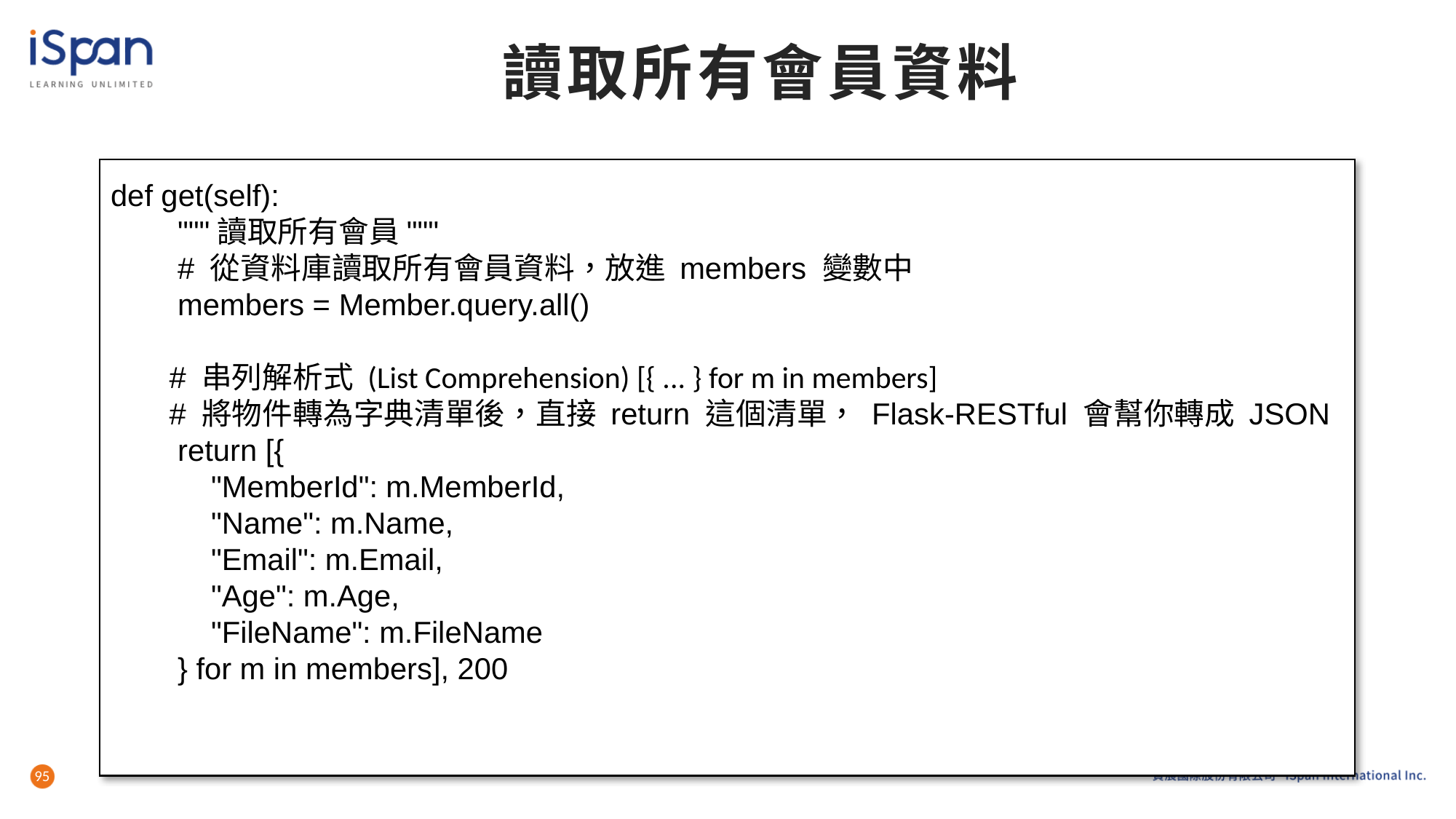

# 讀取所有會員資料
def get(self):
        """讀取所有會員"""
        # 從資料庫讀取所有會員資料，放進 members 變數中
        members = Member.query.all()

       # 串列解析式 (List Comprehension) [{ ... } for m in members]
       # 將物件轉為字典清單後，直接 return 這個清單， Flask-RESTful 會幫你轉成 JSON
        return [{
            "MemberId": m.MemberId,
            "Name": m.Name,
            "Email": m.Email,
            "Age": m.Age,
            "FileName": m.FileName
        } for m in members], 200

95